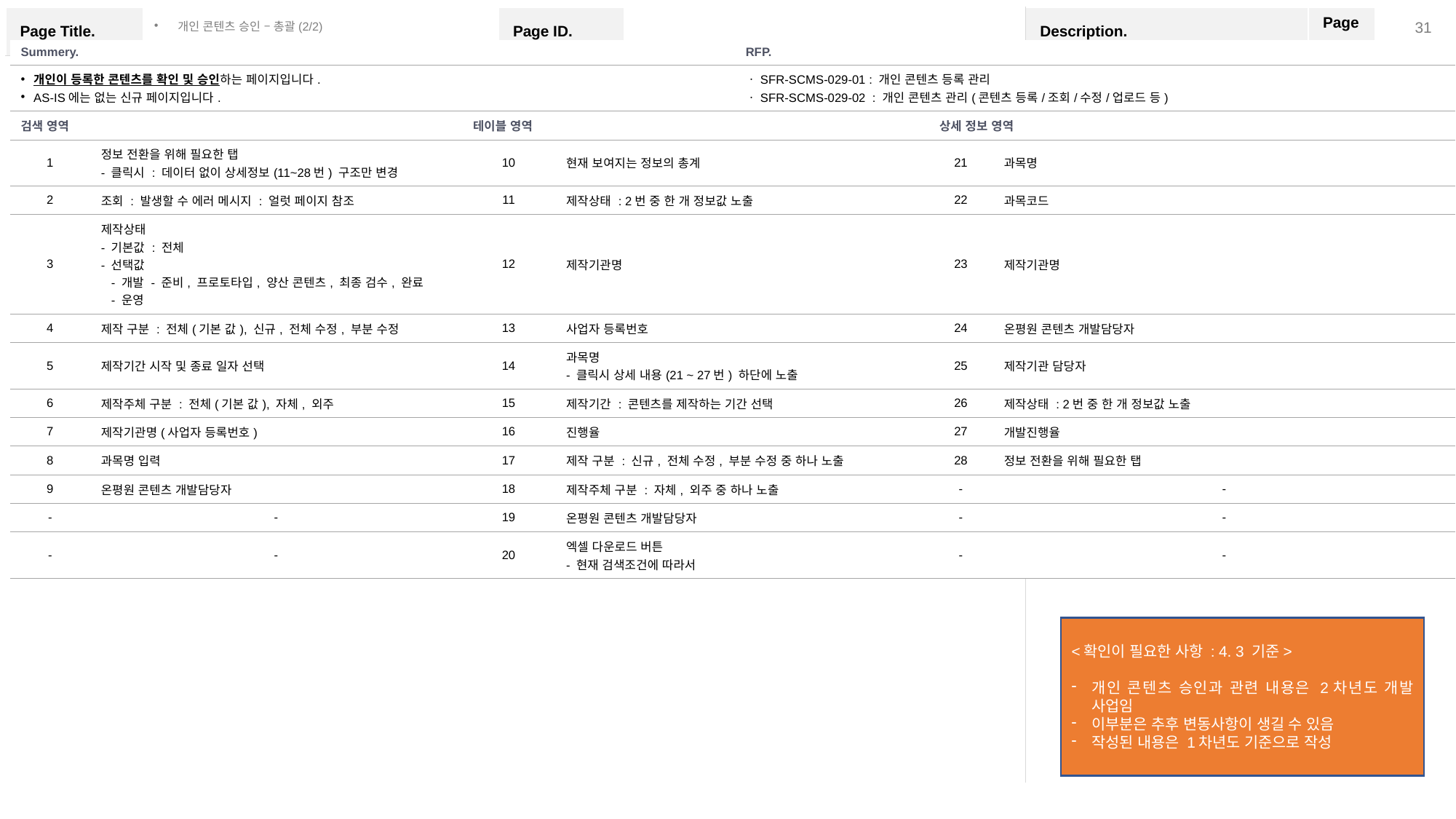

개인 콘텐츠 승인 – 총괄(2/2)

| Summery. |  |  |  | RFP. |  | RFP. |
| --- | --- | --- | --- | --- | --- | --- |
| 개인이 등록한 콘텐츠를 확인 및 승인하는 페이지입니다. AS-IS에는 없는 신규 페이지입니다. |  |  |  | ㆍSFR-SCMS-029-01 : 개인 콘텐츠 등록 관리 ㆍSFR-SCMS-029-02 : 개인 콘텐츠 관리(콘텐츠 등록/조회/수정/업로드 등) |  | ㆍSFR-SCMS-AD-02 : 운영중인 콘텐츠에 대한 조회 기능 |
| 검색 영역 |  | 테이블 영역 |  |  | 상세 정보 영역 |  |
| 1 | 정보 전환을 위해 필요한 탭 - 클릭시 : 데이터 없이 상세정보(11~28번) 구조만 변경 | 10 | 현재 보여지는 정보의 총계 |  | 21 | 과목명 |
| 2 | 조회 : 발생할 수 에러 메시지 : 얼럿 페이지 참조 | 11 | 제작상태 : 2번 중 한 개 정보값 노출 |  | 22 | 과목코드 |
| 3 | 제작상태 - 기본값 : 전체 - 선택값 - 개발 - 준비, 프로토타입, 양산 콘텐츠, 최종 검수, 완료 - 운영 | 12 | 제작기관명 |  | 23 | 제작기관명 |
| 4 | 제작 구분 : 전체(기본 값), 신규, 전체 수정, 부분 수정 | 13 | 사업자 등록번호 |  | 24 | 온평원 콘텐츠 개발담당자 |
| 5 | 제작기간 시작 및 종료 일자 선택 | 14 | 과목명 - 클릭시 상세 내용(21 ~ 27번) 하단에 노출 |  | 25 | 제작기관 담당자 |
| 6 | 제작주체 구분 : 전체(기본 값), 자체, 외주 | 15 | 제작기간 : 콘텐츠를 제작하는 기간 선택 |  | 26 | 제작상태 : 2번 중 한 개 정보값 노출 |
| 7 | 제작기관명(사업자 등록번호) | 16 | 진행율 |  | 27 | 개발진행율 |
| 8 | 과목명 입력 | 17 | 제작 구분 : 신규, 전체 수정, 부분 수정 중 하나 노출 |  | 28 | 정보 전환을 위해 필요한 탭 |
| 9 | 온평원 콘텐츠 개발담당자 | 18 | 제작주체 구분 : 자체, 외주 중 하나 노출 |  | - | - |
| - | - | 19 | 온평원 콘텐츠 개발담당자 |  | - | - |
| - | - | 20 | 엑셀 다운로드 버튼 - 현재 검색조건에 따라서 | - | - | - |
<확인이 필요한 사항 : 4. 3 기준>

개인 콘텐츠 승인과 관련 내용은 2차년도 개발 사업임
이부분은 추후 변동사항이 생길 수 있음
작성된 내용은 1차년도 기준으로 작성